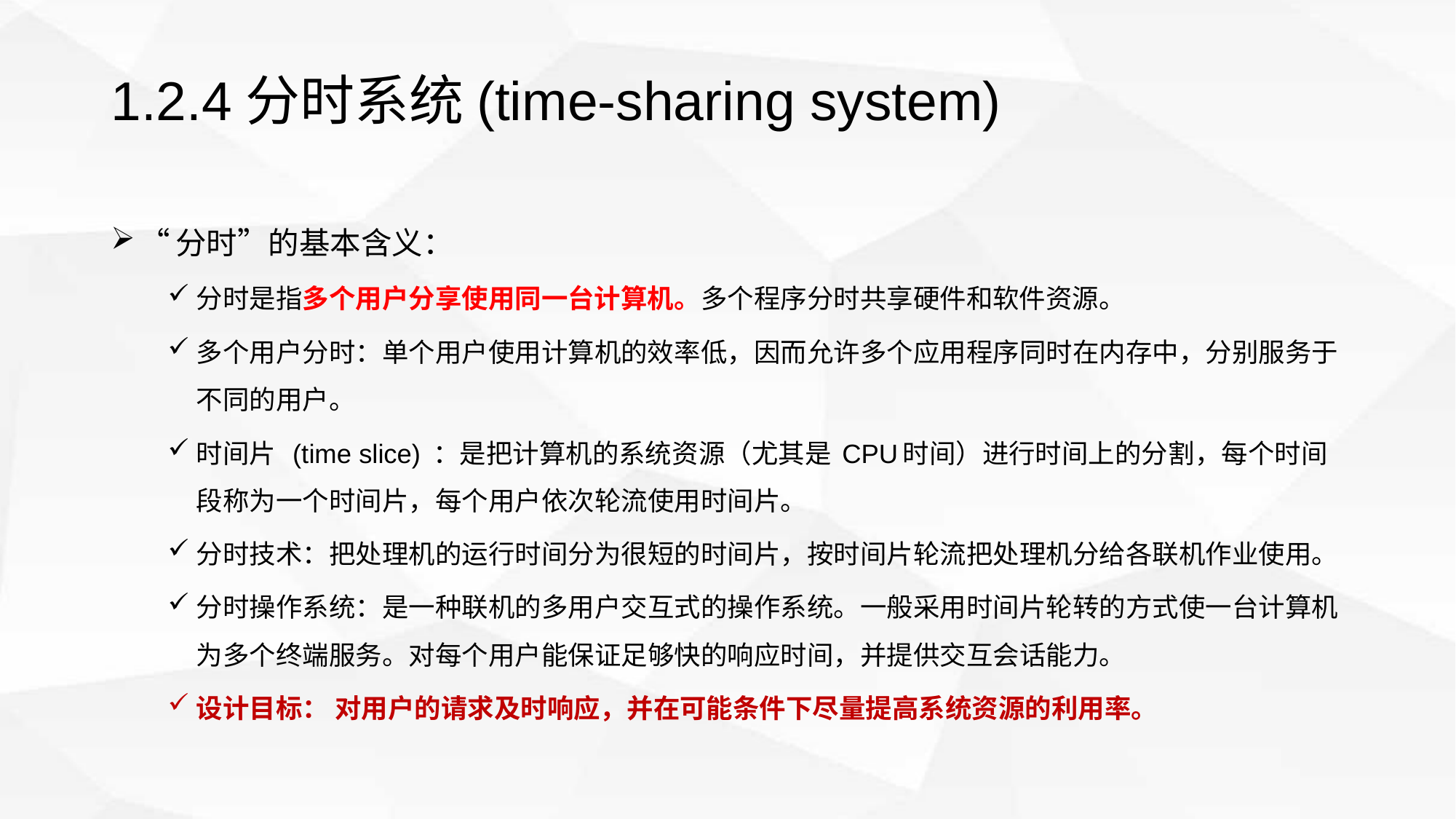

# 1.2.4分时系统(time-sharing system)
“分时”的基本含义：
分时是指多个用户分享使用同一台计算机。多个程序分时共享硬件和软件资源。
多个用户分时：单个用户使用计算机的效率低，因而允许多个应用程序同时在内存中，分别服务于不同的用户。
时间片  (time slice) ：是把计算机的系统资源（尤其是 CPU时间）进行时间上的分割，每个时间段称为一个时间片，每个用户依次轮流使用时间片。
分时技术：把处理机的运行时间分为很短的时间片，按时间片轮流把处理机分给各联机作业使用。
分时操作系统：是一种联机的多用户交互式的操作系统。一般采用时间片轮转的方式使一台计算机为多个终端服务。对每个用户能保证足够快的响应时间，并提供交互会话能力。
设计目标： 对用户的请求及时响应，并在可能条件下尽量提高系统资源的利用率。